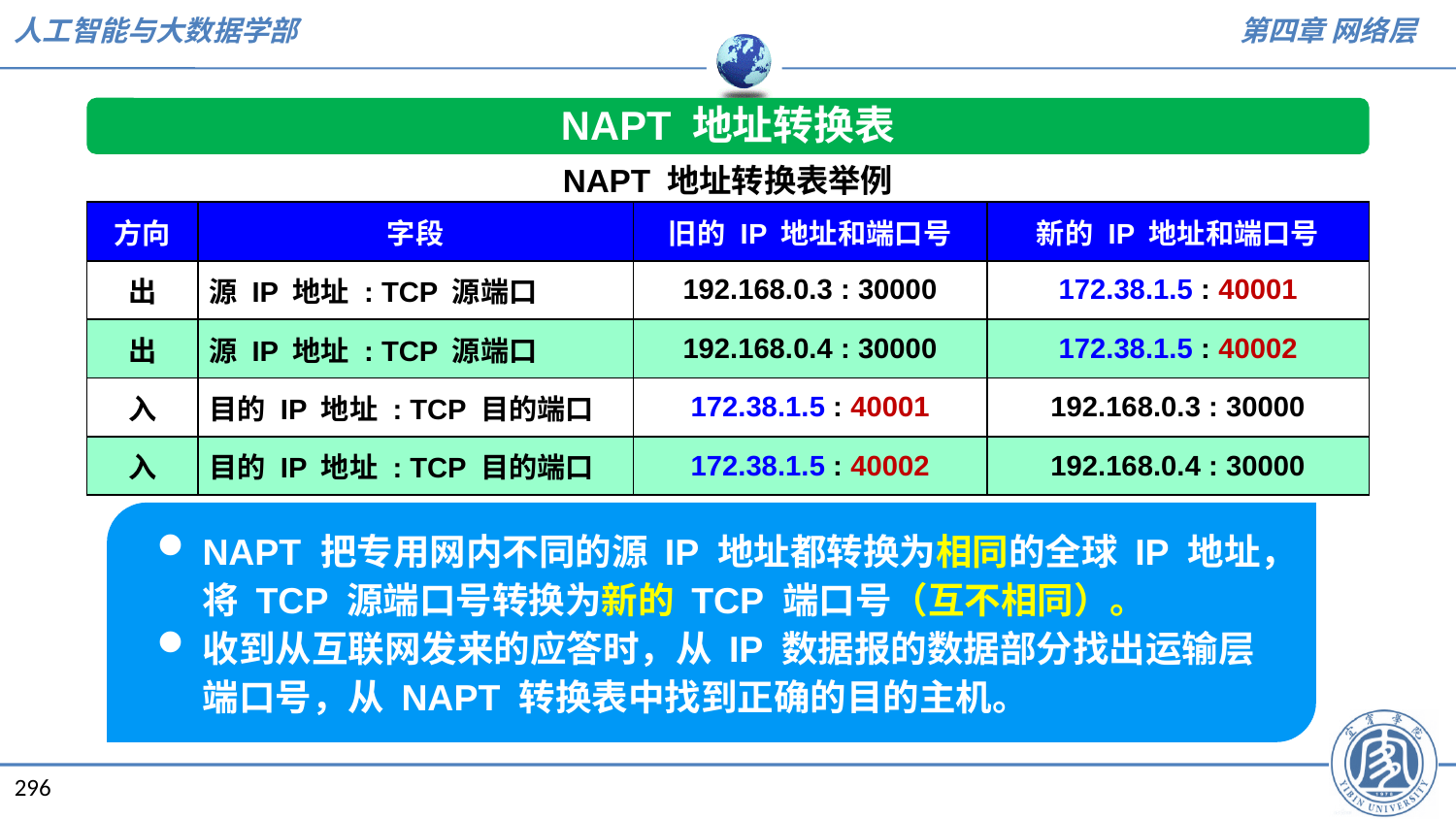

NAPT 地址转换表

NAPT 地址转换表举例
| 方向 | 字段 | 旧的 IP 地址和端口号 | 新的 IP 地址和端口号 |
| --- | --- | --- | --- |
| 出 | 源 IP 地址 : TCP 源端口 | 192.168.0.3 : 30000 | 172.38.1.5 : 40001 |
| 出 | 源 IP 地址 : TCP 源端口 | 192.168.0.4 : 30000 | 172.38.1.5 : 40002 |
| 入 | 目的 IP 地址 : TCP 目的端口 | 172.38.1.5 : 40001 | 192.168.0.3 : 30000 |
| 入 | 目的 IP 地址 : TCP 目的端口 | 172.38.1.5 : 40002 | 192.168.0.4 : 30000 |

NAPT 把专用网内不同的源 IP 地址都转换为相同的全球 IP 地址，将 TCP 源端口号转换为新的 TCP 端口号（互不相同）。
收到从互联网发来的应答时，从 IP 数据报的数据部分找出运输层端口号，从 NAPT 转换表中找到正确的目的主机。
296